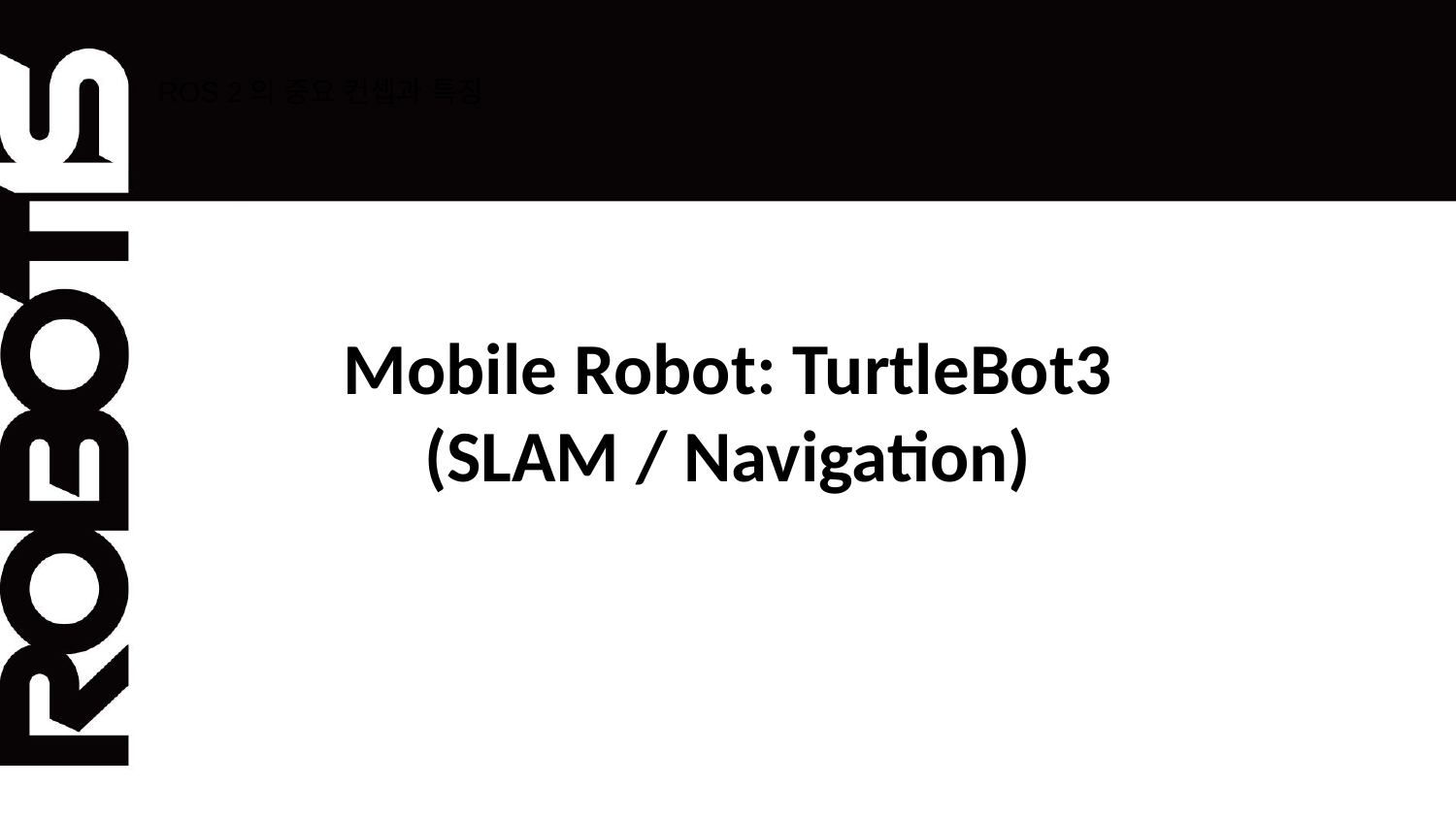

# ROS 2의 중요 컨셉과 특징
Mobile Robot: TurtleBot3
(SLAM / Navigation)